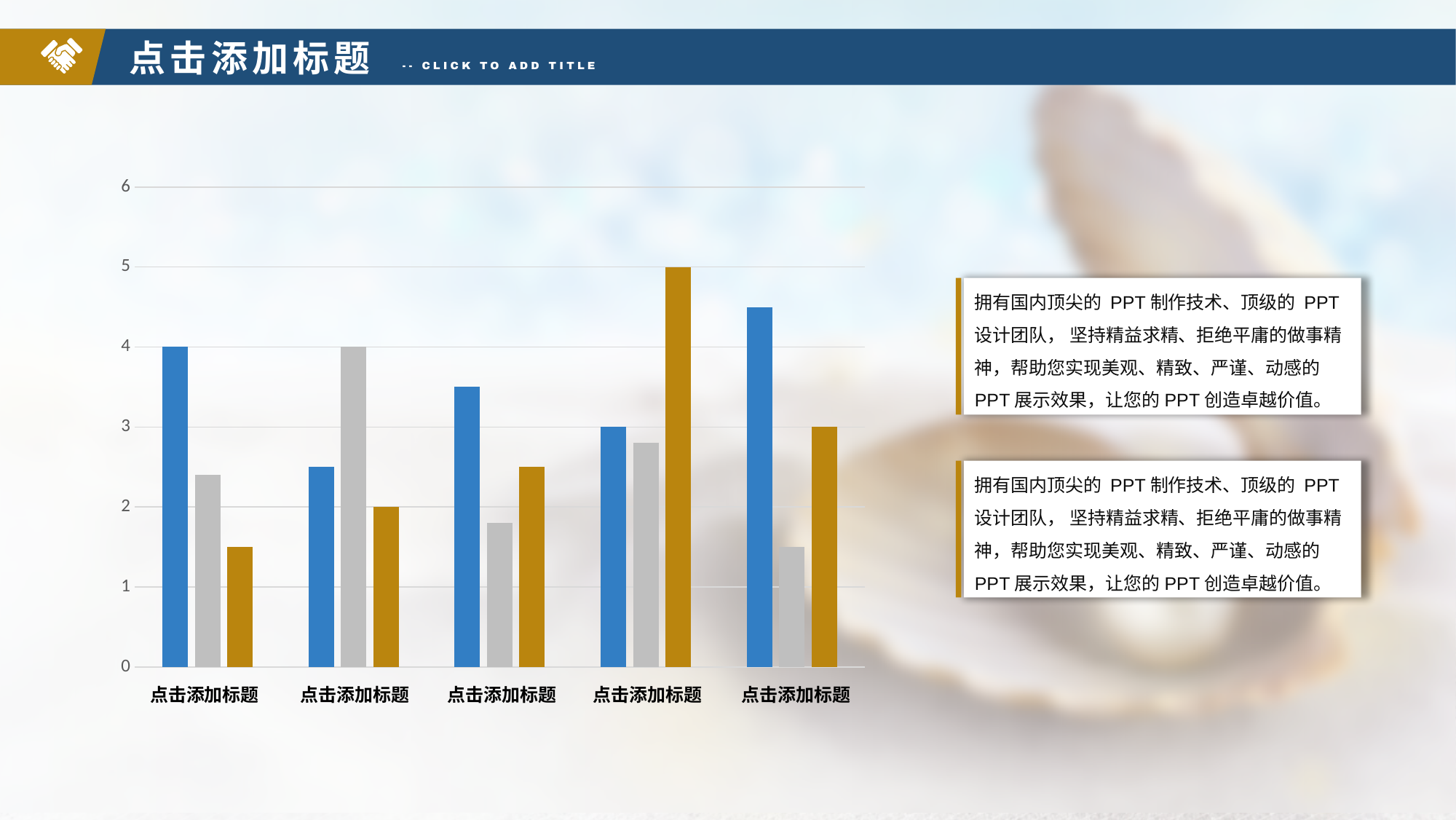

点击添加标题
-- CLICK TO ADD TITLE

### Chart

| Category | 系列 1 | 系列 2 | 系列 3 |
|---|---|---|---|
| 类别 1 | 4.0 | 2.4 | 1.5 |
| 类别 2 | 2.5 | 4.0 | 2.0 |
| 类别 3 | 3.5 | 1.8 | 2.5 |
| 类别 4 | 3.0 | 2.8 | 5.0 |
拥有国内顶尖的 PPT制作技术、顶级的 PPT设计团队， 坚持精益求精、拒绝平庸的做事精神，帮助您实现美观、精致、严谨、动感的PPT展示效果，让您的PPT创造卓越价值。

拥有国内顶尖的 PPT制作技术、顶级的 PPT设计团队， 坚持精益求精、拒绝平庸的做事精神，帮助您实现美观、精致、严谨、动感的PPT展示效果，让您的PPT创造卓越价值。

点击添加标题
点击添加标题
点击添加标题
点击添加标题
点击添加标题